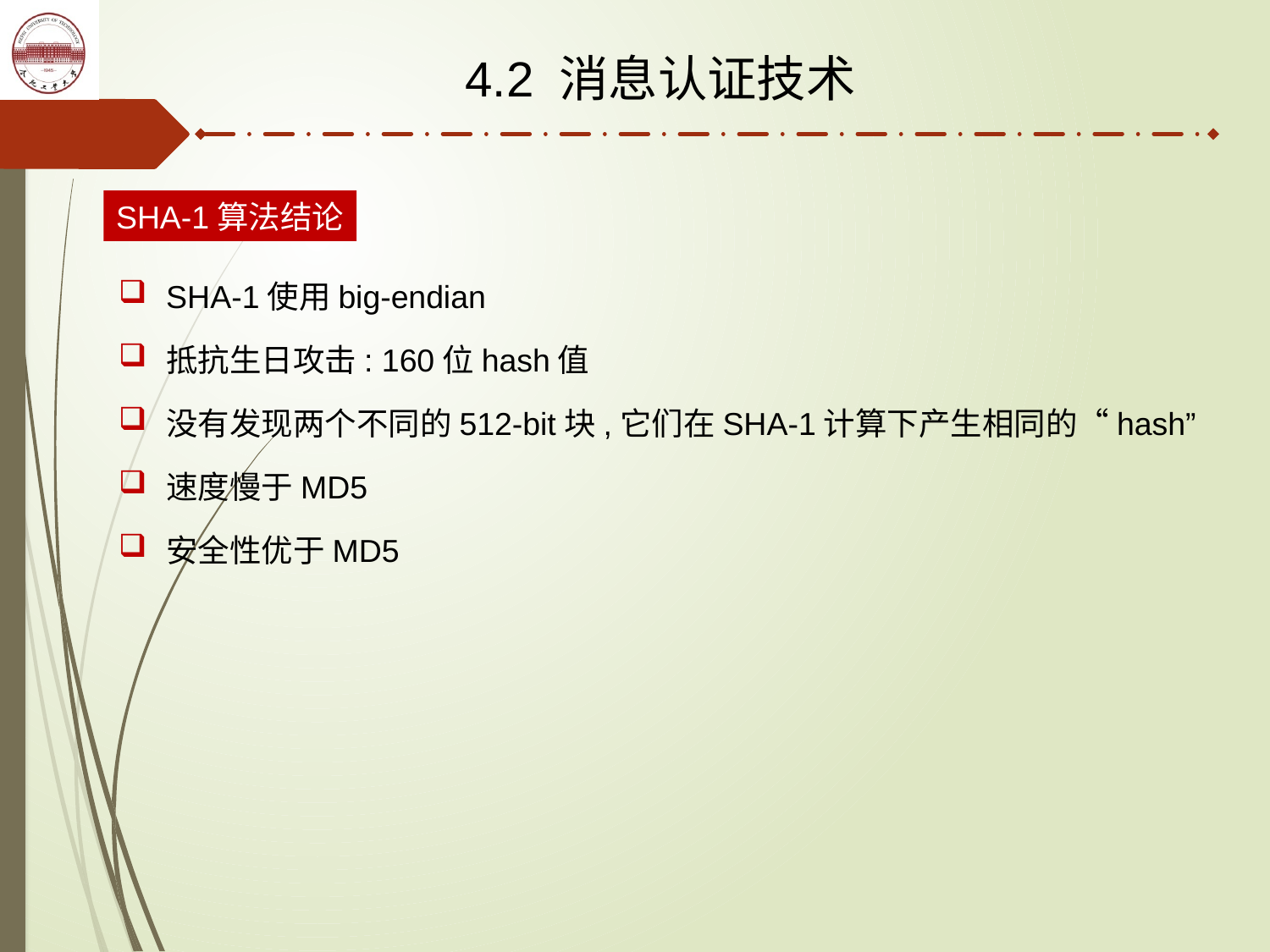

4.2 消息认证技术
SHA-1算法结论
SHA-1使用big-endian
抵抗生日攻击: 160位hash值
没有发现两个不同的512-bit块,它们在SHA-1计算下产生相同的“hash”
速度慢于MD5
安全性优于MD5